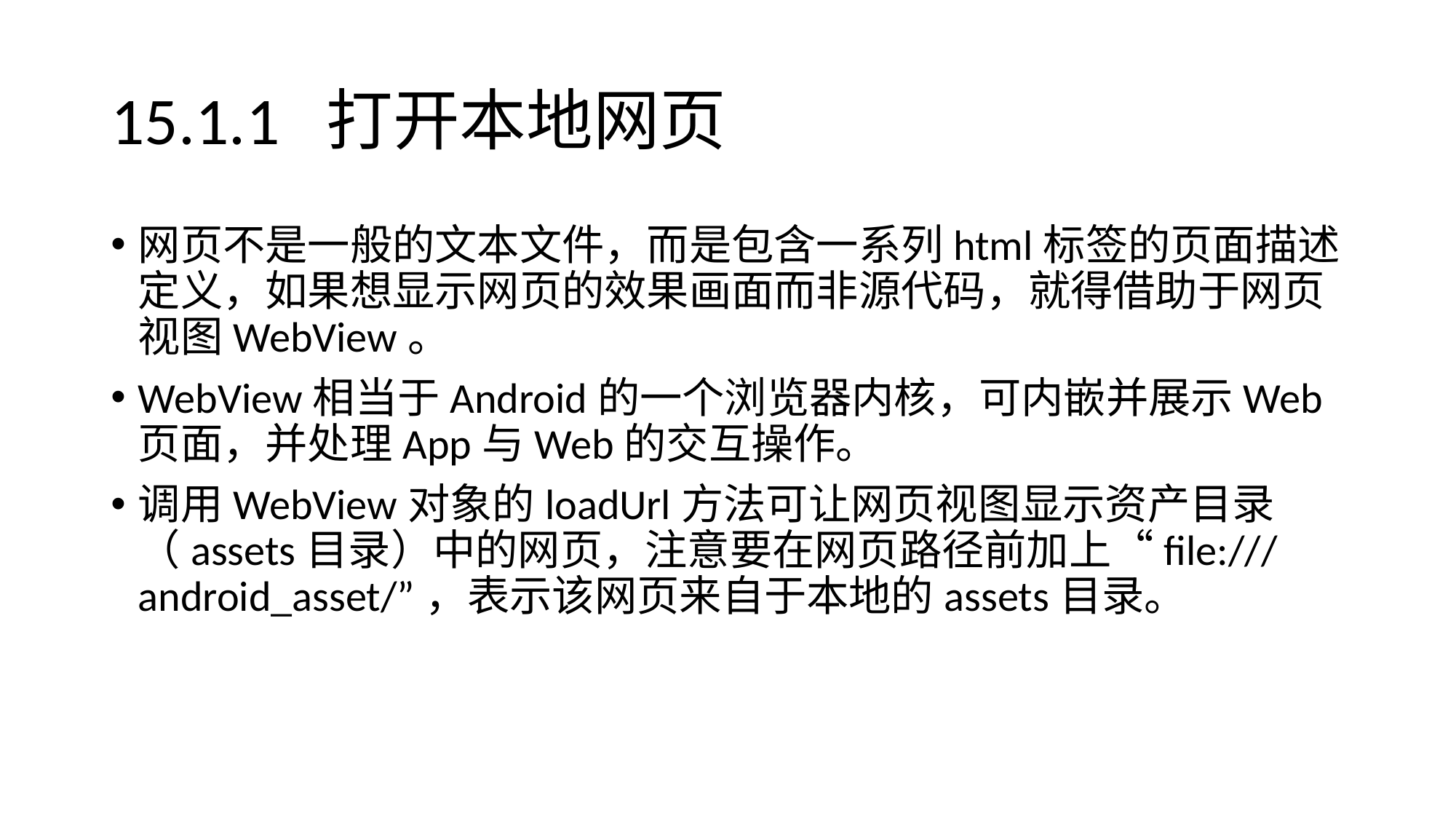

# 15.1.1  打开本地网页
网页不是一般的文本文件，而是包含一系列html标签的页面描述定义，如果想显示网页的效果画面而非源代码，就得借助于网页视图WebView。
WebView相当于Android的一个浏览器内核，可内嵌并展示Web页面，并处理App与Web的交互操作。
调用WebView对象的loadUrl方法可让网页视图显示资产目录（assets目录）中的网页，注意要在网页路径前加上“file:///android_asset/”，表示该网页来自于本地的assets目录。